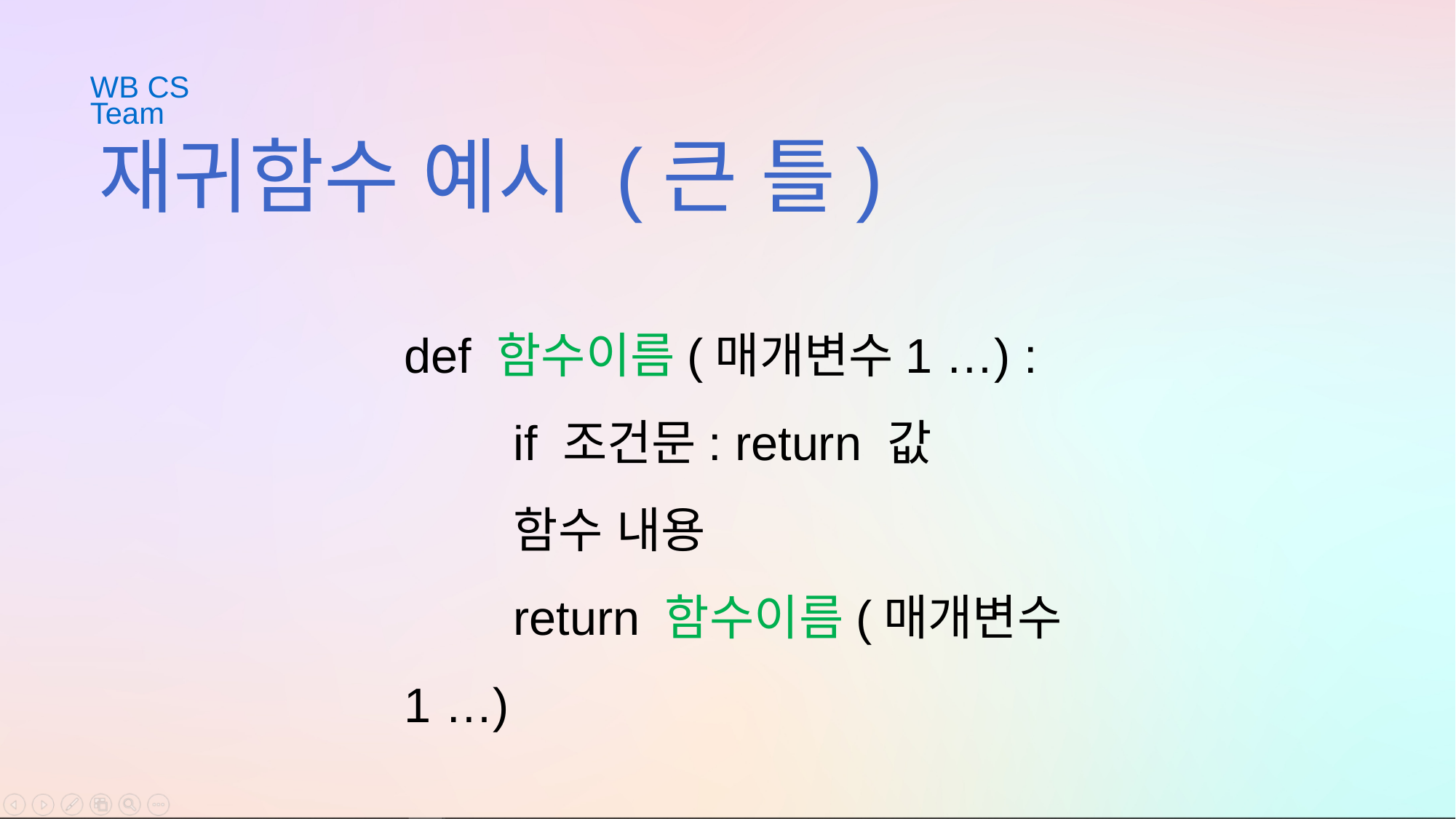

WB CS Team
재귀함수 예시 (큰 틀)
def 함수이름(매개변수1 …) :
	if 조건문: return 값
	함수 내용
	return 함수이름(매개변수1 …)